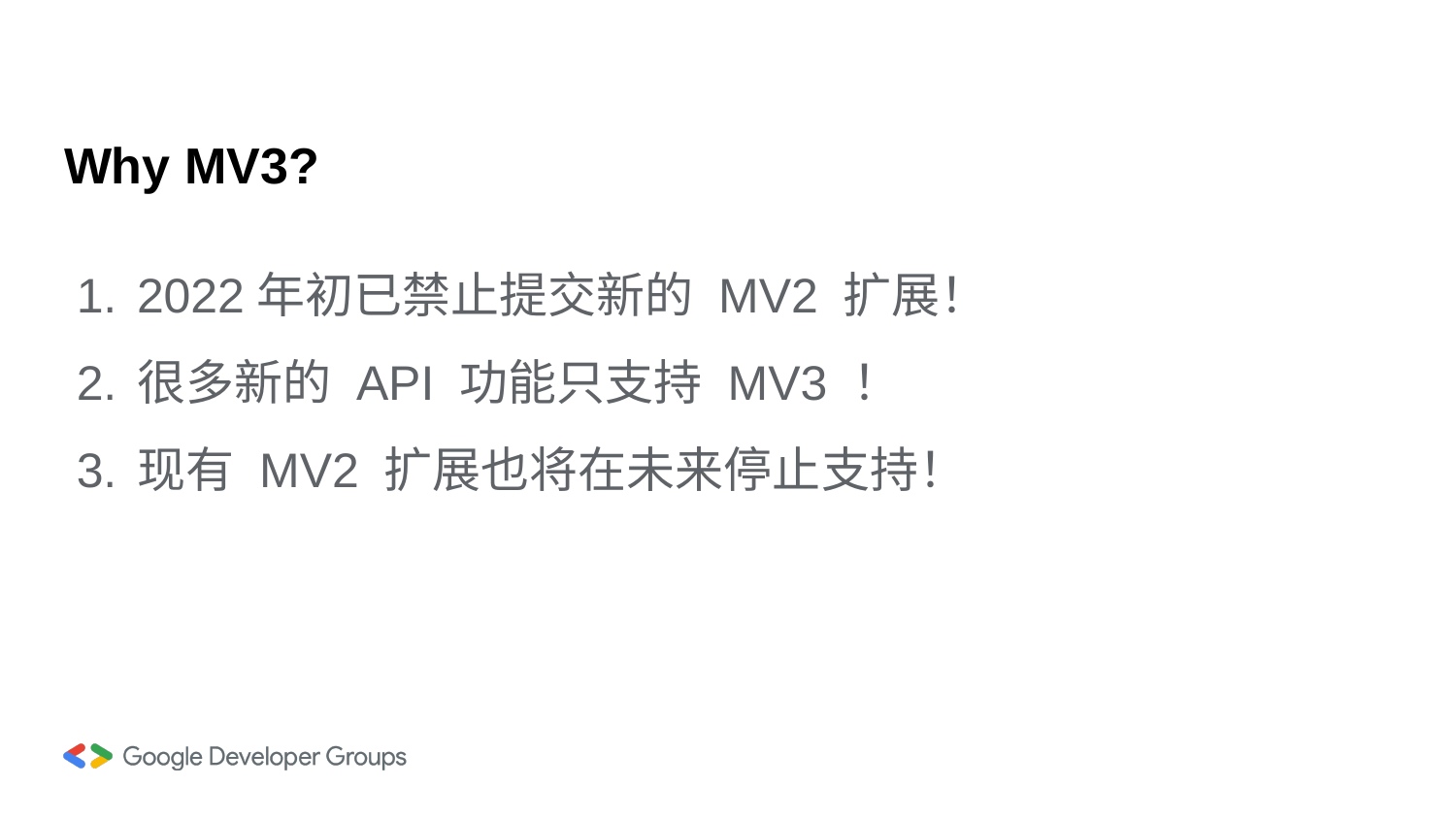

# Why MV3?
2022年初已禁止提交新的 MV2 扩展！
很多新的 API 功能只支持 MV3 ！
现有 MV2 扩展也将在未来停止支持！